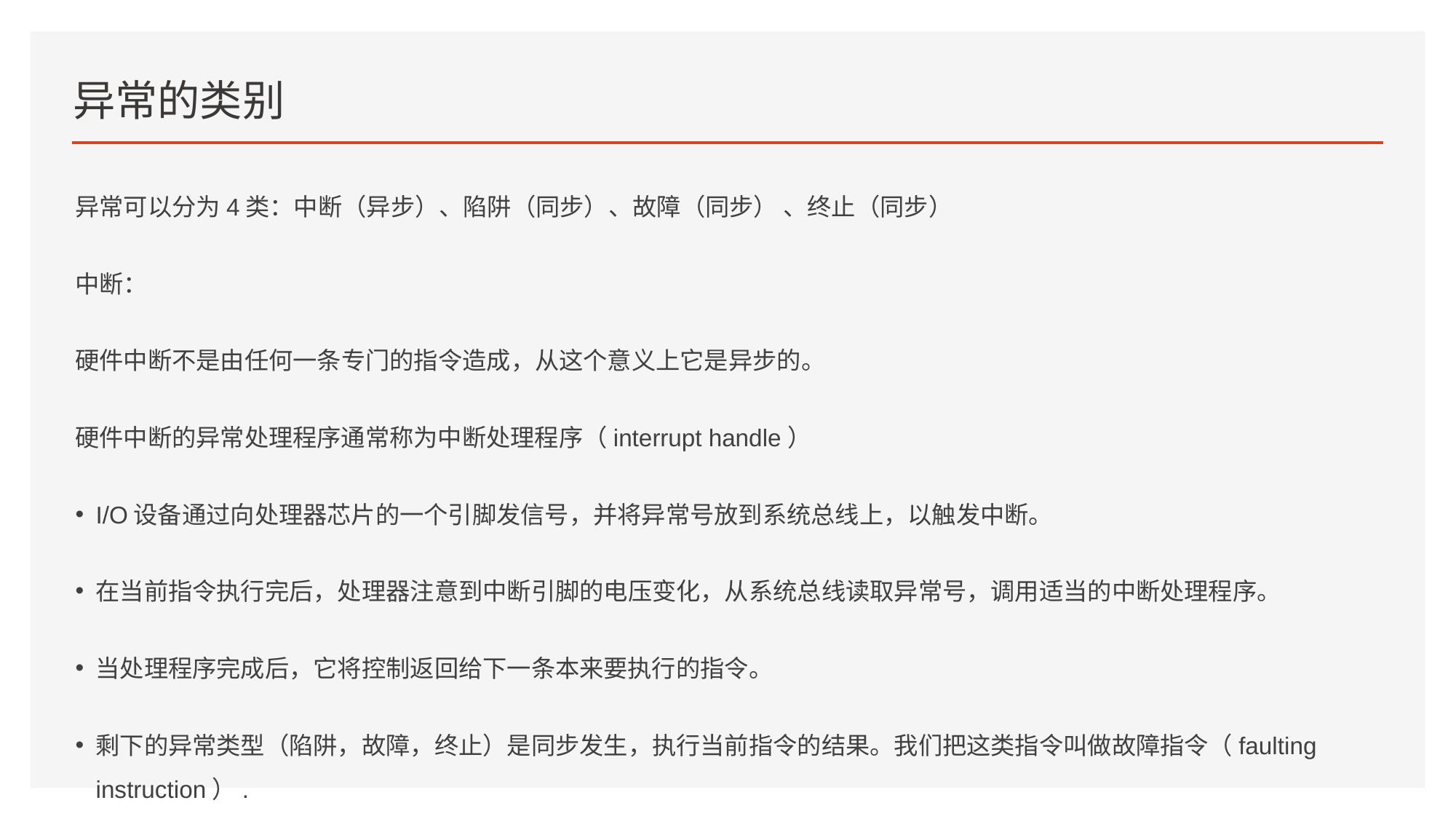

# 异常的类别
异常可以分为4类：中断（异步）、陷阱（同步）、故障（同步） 、终止（同步）
中断：
硬件中断不是由任何一条专门的指令造成，从这个意义上它是异步的。
硬件中断的异常处理程序通常称为中断处理程序（interrupt handle）
I/O设备通过向处理器芯片的一个引脚发信号，并将异常号放到系统总线上，以触发中断。
在当前指令执行完后，处理器注意到中断引脚的电压变化，从系统总线读取异常号，调用适当的中断处理程序。
当处理程序完成后，它将控制返回给下一条本来要执行的指令。
剩下的异常类型（陷阱，故障，终止）是同步发生，执行当前指令的结果。我们把这类指令叫做故障指令（faulting instruction）.